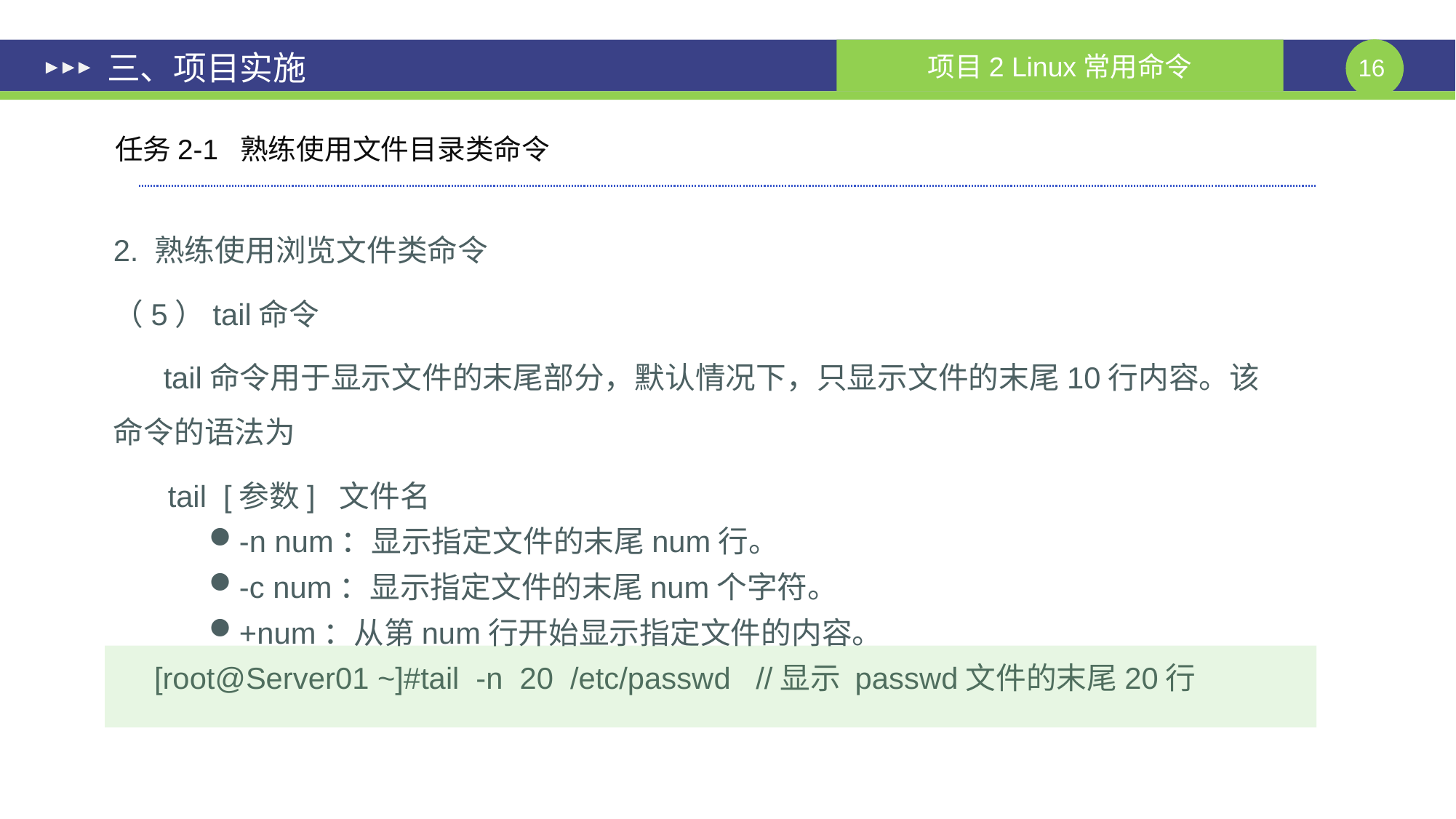

# 三、项目实施
任务2-1  熟练使用文件目录类命令

2. 熟练使用浏览文件类命令
（5）tail命令
      tail命令用于显示文件的末尾部分，默认情况下，只显示文件的末尾10行内容。该命令的语法为
tail  [参数]  文件名
-n num：显示指定文件的末尾num行。
-c num：显示指定文件的末尾num个字符。
+num：从第num行开始显示指定文件的内容。
[root@Server01 ~]#tail  -n  20  /etc/passwd   //显示 passwd文件的末尾20行